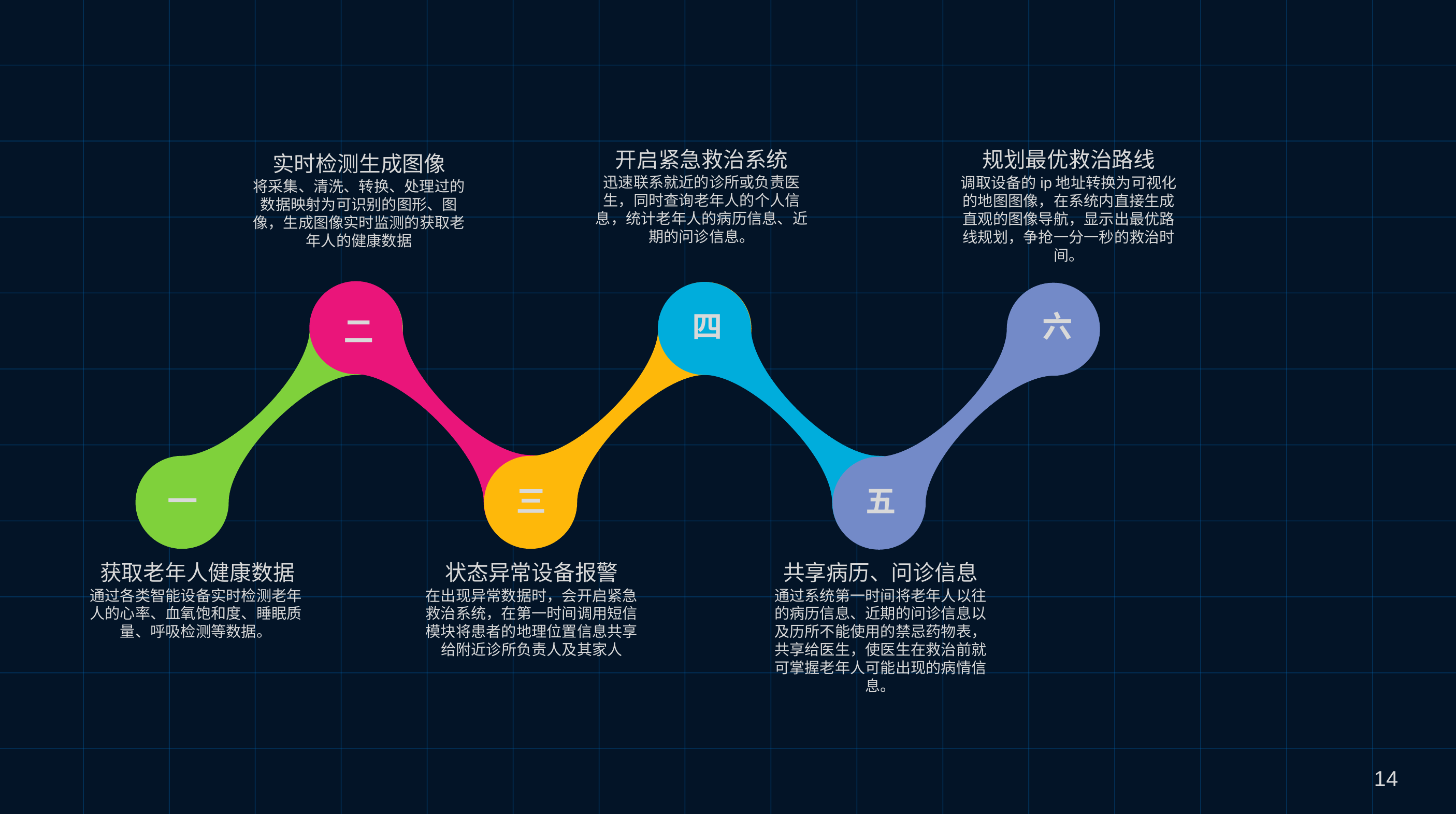

开启紧急救治系统
迅速联系就近的诊所或负责医生，同时查询老年人的个人信息，统计老年人的病历信息、近期的问诊信息。
规划最优救治路线
调取设备的ip地址转换为可视化的地图图像，在系统内直接生成直观的图像导航，显示出最优路线规划，争抢一分一秒的救治时间。
实时检测生成图像
将采集、清洗、转换、处理过的数据映射为可识别的图形、图像，生成图像实时监测的获取老年人的健康数据

二

一

三

四

五
六
获取老年人健康数据
通过各类智能设备实时检测老年人的心率、血氧饱和度、睡眠质量、呼吸检测等数据。
状态异常设备报警
在出现异常数据时，会开启紧急救治系统，在第一时间调用短信模块将患者的地理位置信息共享给附近诊所负责人及其家人
共享病历、问诊信息
通过系统第一时间将老年人以往的病历信息、近期的问诊信息以及历所不能使用的禁忌药物表，共享给医生，使医生在救治前就可掌握老年人可能出现的病情信息。

14